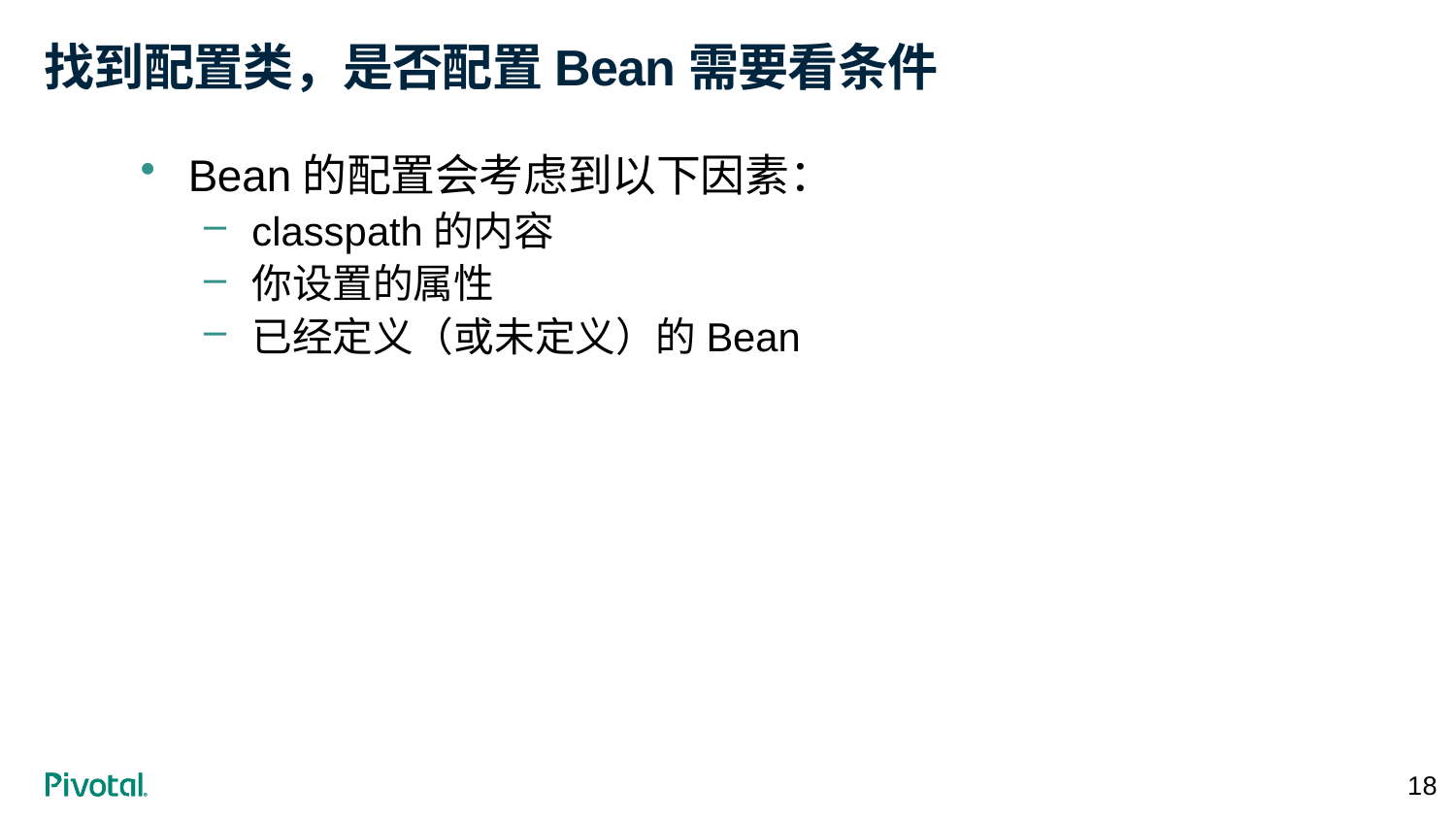

# 找到配置类，是否配置Bean需要看条件
Bean的配置会考虑到以下因素：
classpath的内容
你设置的属性
已经定义（或未定义）的Bean

18